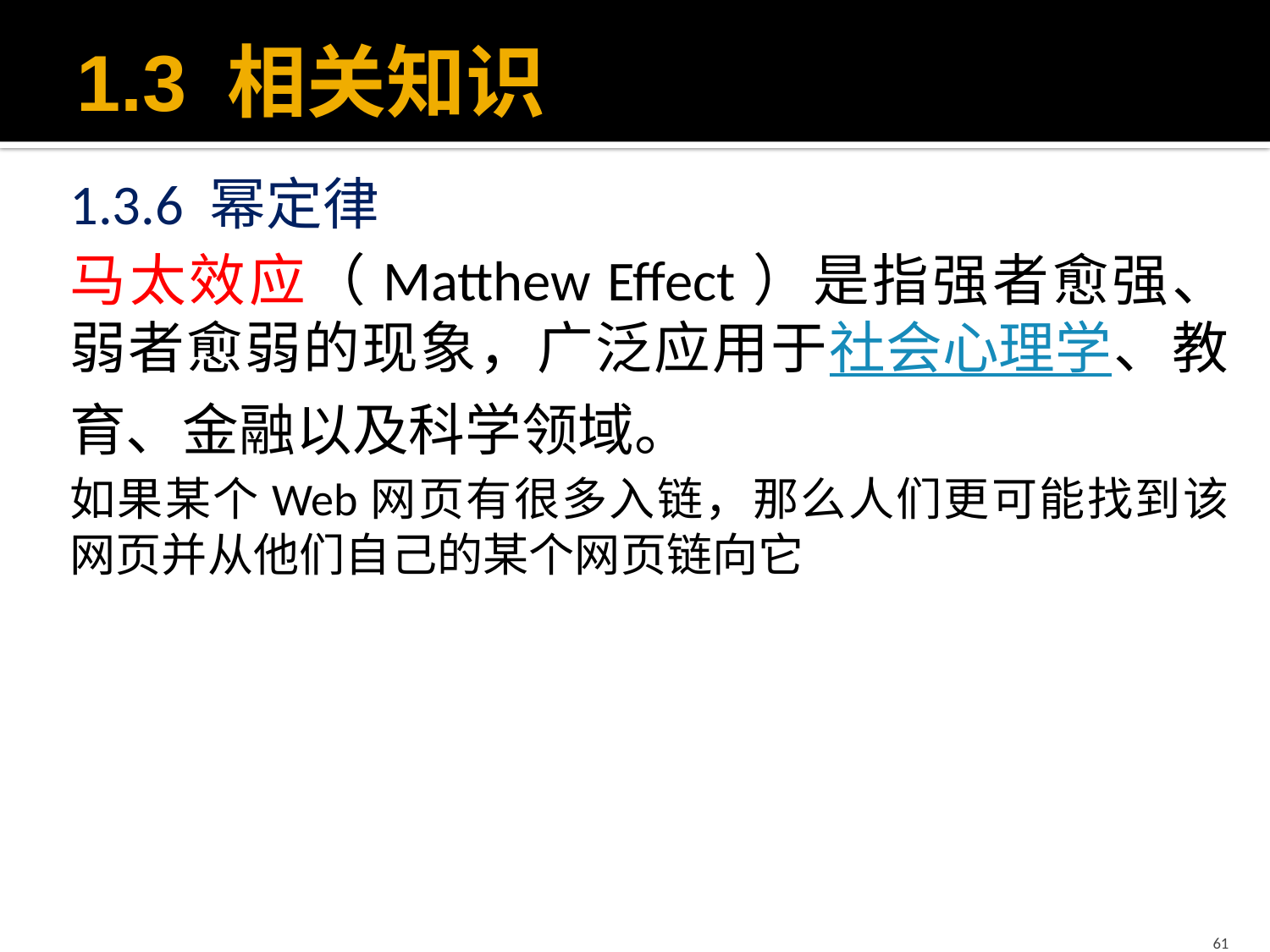

# 1.3 相关知识
1.3.6 幂定律
马太效应（Matthew Effect）是指强者愈强、弱者愈弱的现象，广泛应用于社会心理学、教育、金融以及科学领域。
如果某个Web网页有很多入链，那么人们更可能找到该网页并从他们自己的某个网页链向它
61